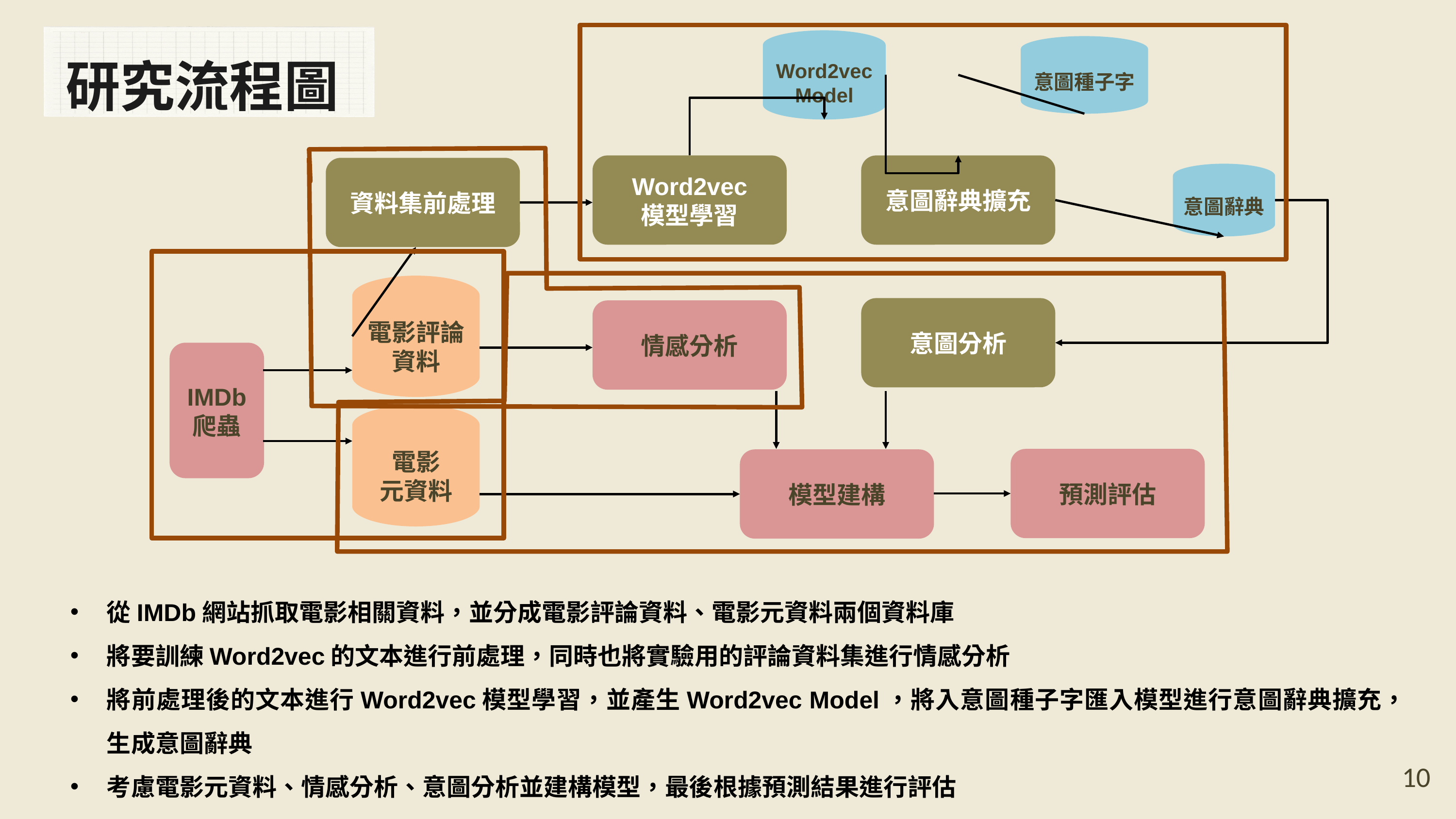

Word2vec Model
意圖種子字
研究流程圖

Word2vec
模型學習
意圖辭典擴充
資料集前處理
意圖辭典

電影評論資料
意圖分析
情感分析
IMDb
爬蟲
電影
元資料
預測評估
模型建構
從IMDb網站抓取電影相關資料，並分成電影評論資料、電影元資料兩個資料庫
將要訓練Word2vec的文本進行前處理，同時也將實驗用的評論資料集進行情感分析
將前處理後的文本進行Word2vec模型學習，並產生Word2vec Model，將入意圖種子字匯入模型進行意圖辭典擴充，生成意圖辭典
考慮電影元資料、情感分析、意圖分析並建構模型，最後根據預測結果進行評估
10